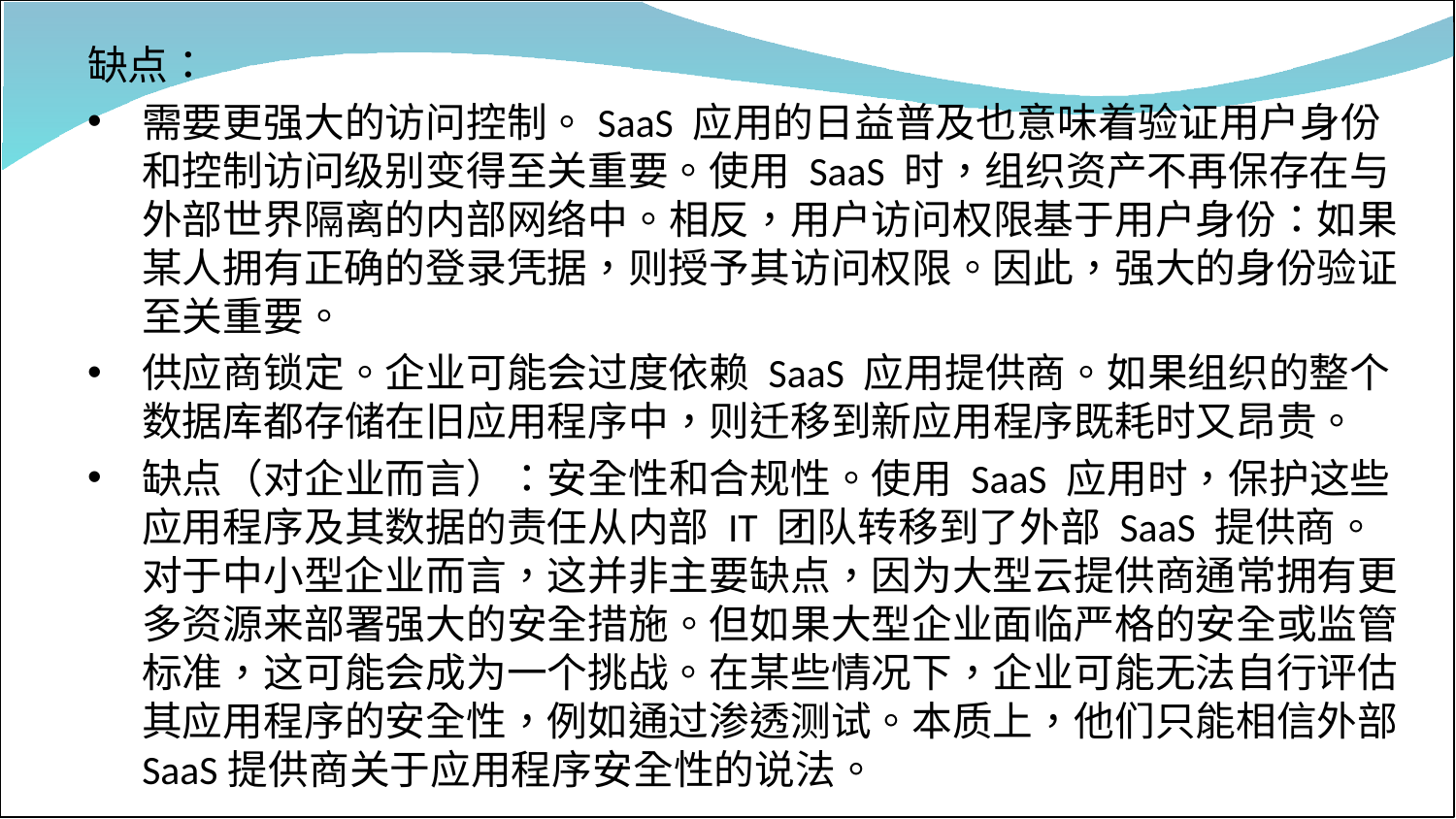

#
缺点：
需要更强大的访问控制。SaaS 应用的日益普及也意味着验证用户身份和控制访问级别变得至关重要。使用 SaaS 时，组织资产不再保存在与外部世界隔离的内部网络中。相反，用户访问权限基于用户身份：如果某人拥有正确的登录凭据，则授予其访问权限。因此，强大的身份验证至关重要。
供应商锁定。企业可能会过度依赖 SaaS 应用提供商。如果组织的整个数据库都存储在旧应用程序中，则迁移到新应用程序既耗时又昂贵。
缺点（对企业而言）：安全性和合规性。使用 SaaS 应用时，保护这些应用程序及其数据的责任从内部 IT 团队转移到了外部 SaaS 提供商。对于中小型企业而言，这并非主要缺点，因为大型云提供商通常拥有更多资源来部署强大的安全措施。但如果大型企业面临严格的安全或监管标准，这可能会成为一个挑战。在某些情况下，企业可能无法自行评估其应用程序的安全性，例如通过渗透测试。本质上，他们只能相信外部SaaS提供商关于应用程序安全性的说法。